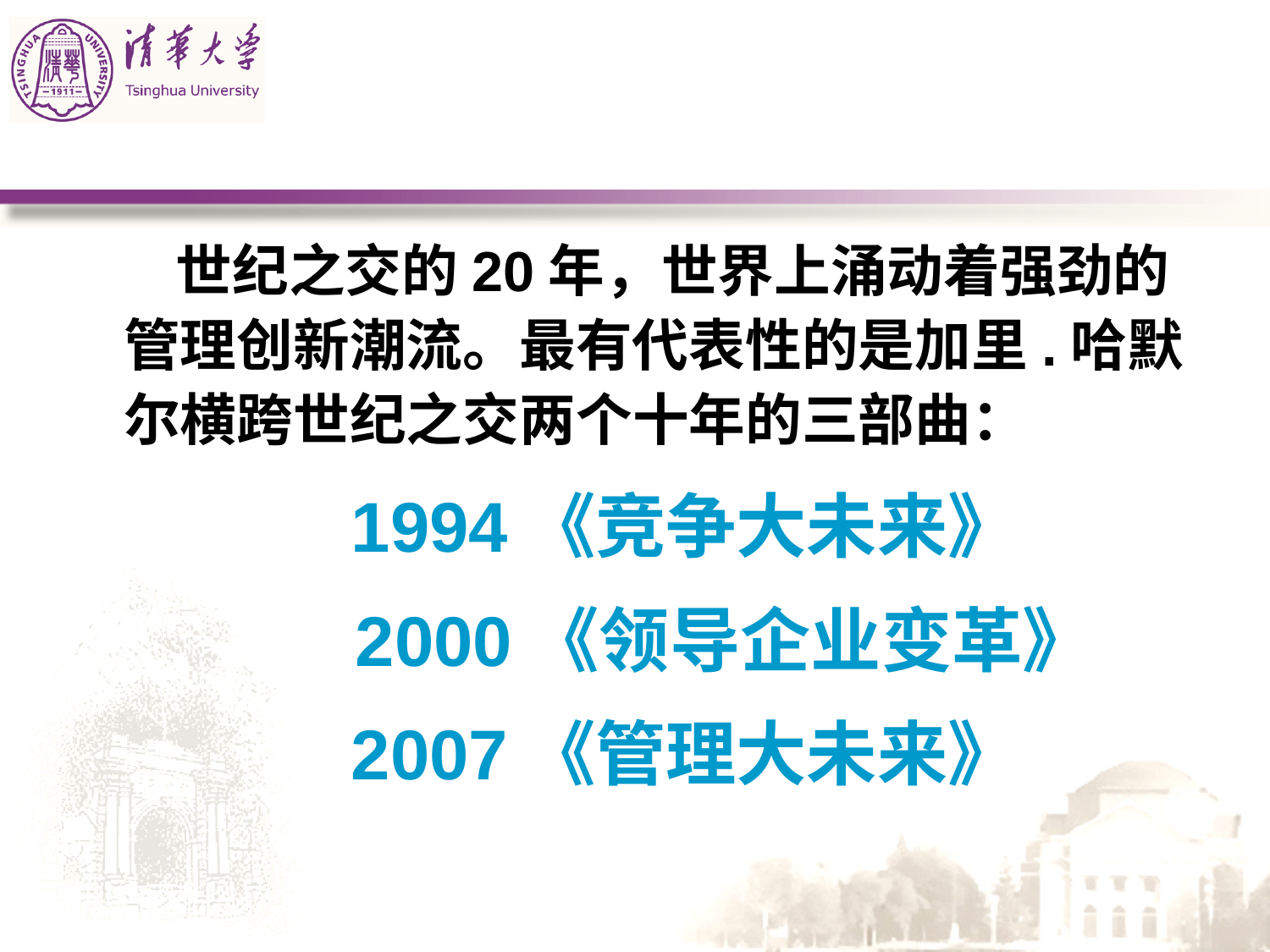

#
世纪之交的20年，世界上涌动着强劲的管理创新潮流。最有代表性的是加里.哈默尔横跨世纪之交两个十年的三部曲：
1994《竞争大未来》
    2000《领导企业变革》
2007《管理大未来》